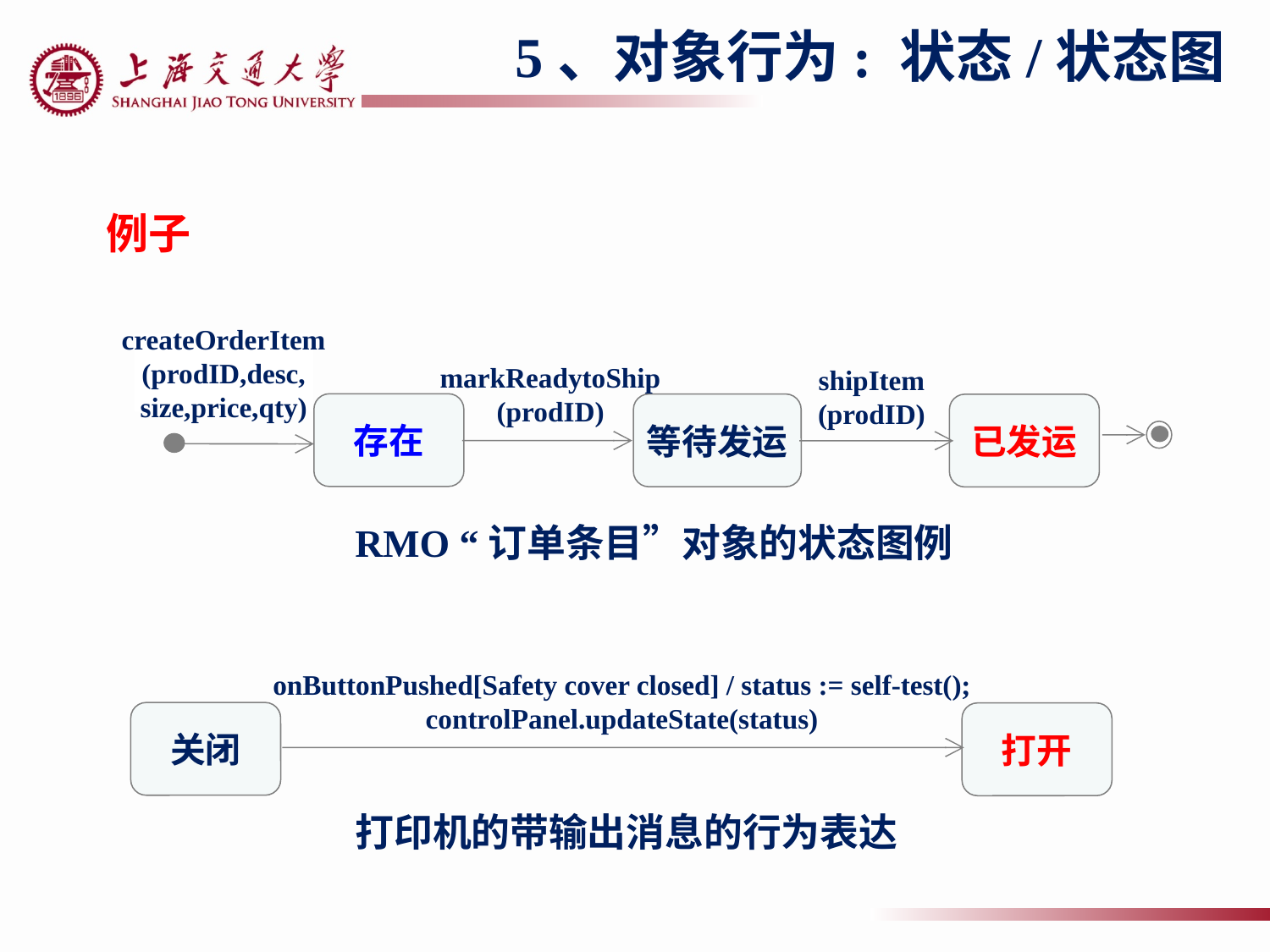

5、对象行为: 状态/状态图
# 例子
createOrderItem
(prodID,desc,
size,price,qty)
markReadytoShip
(prodID)
shipItem
(prodID)
存在
等待发运
已发运

RMO “订单条目”对象的状态图例
onButtonPushed[Safety cover closed] / status := self-test();
controlPanel.updateState(status)
关闭
打开

打印机的带输出消息的行为表达